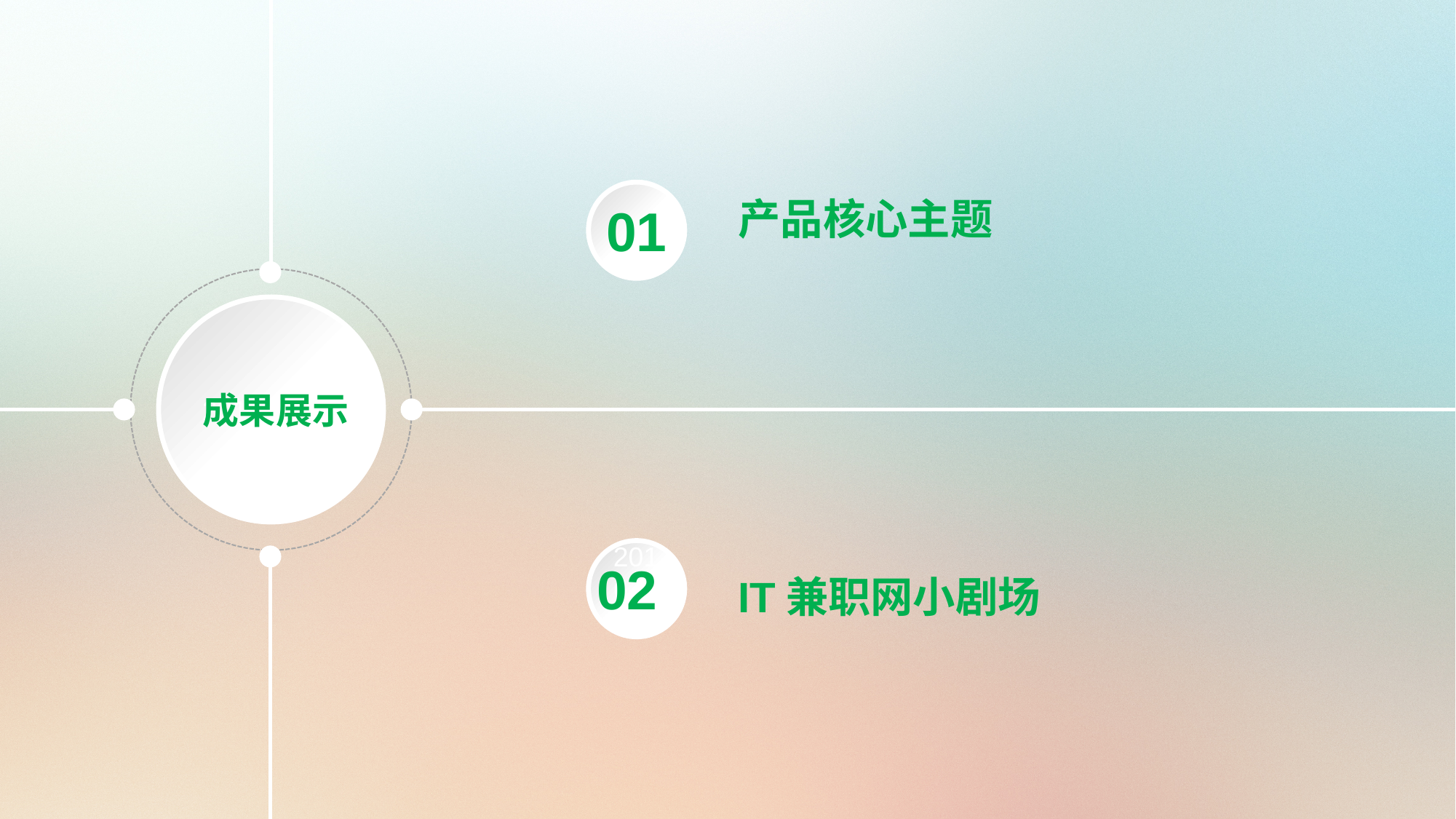

产品核心主题

01

2016年
成果展示

2016年

02

IT兼职网小剧场